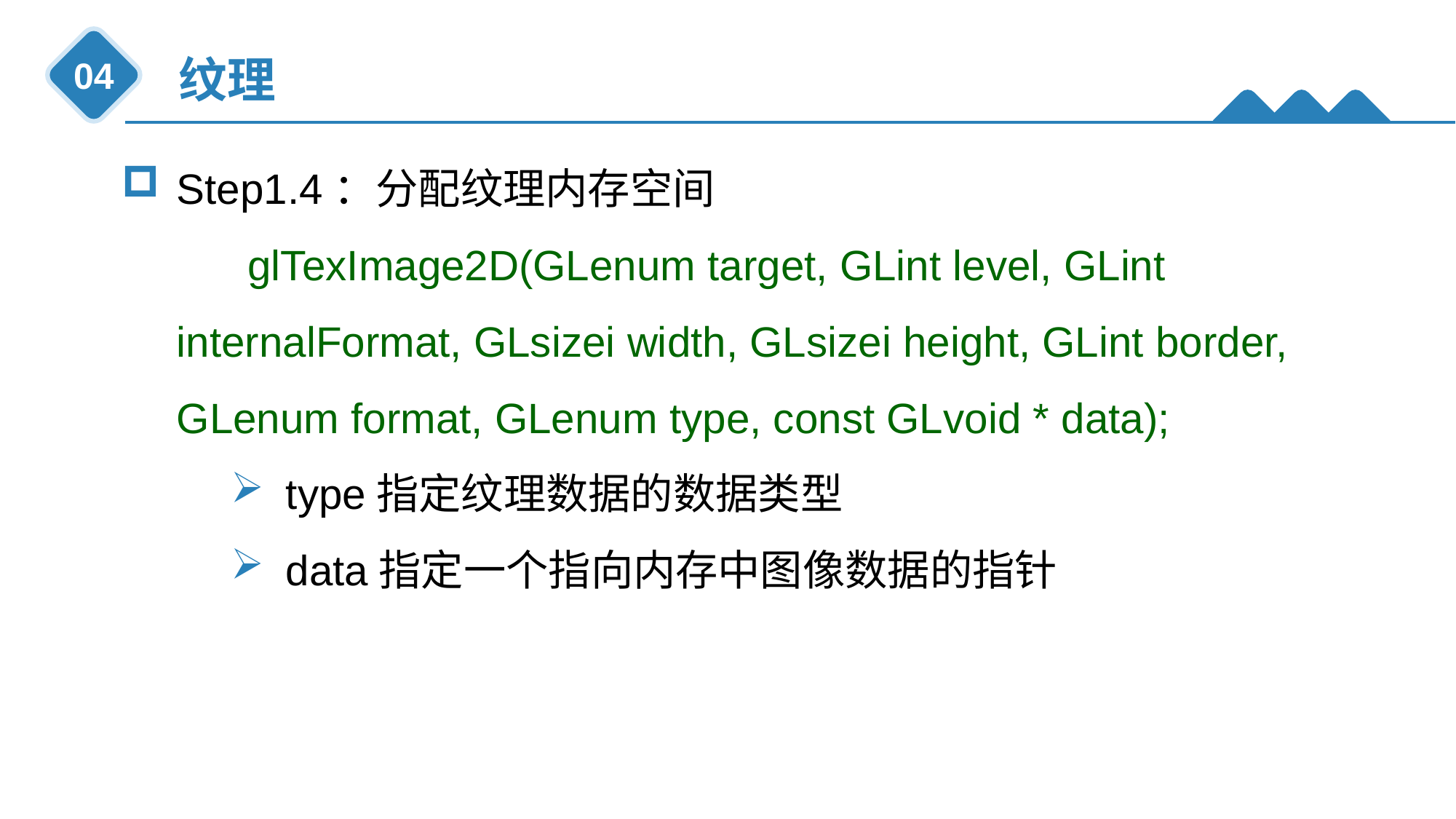

纹理
04

Step1.4：分配纹理内存空间
      glTexImage2D(GLenum target, GLint level, GLint internalFormat, GLsizei width, GLsizei height, GLint border, GLenum format, GLenum type, const GLvoid * data);
type指定纹理数据的数据类型
data指定一个指向内存中图像数据的指针